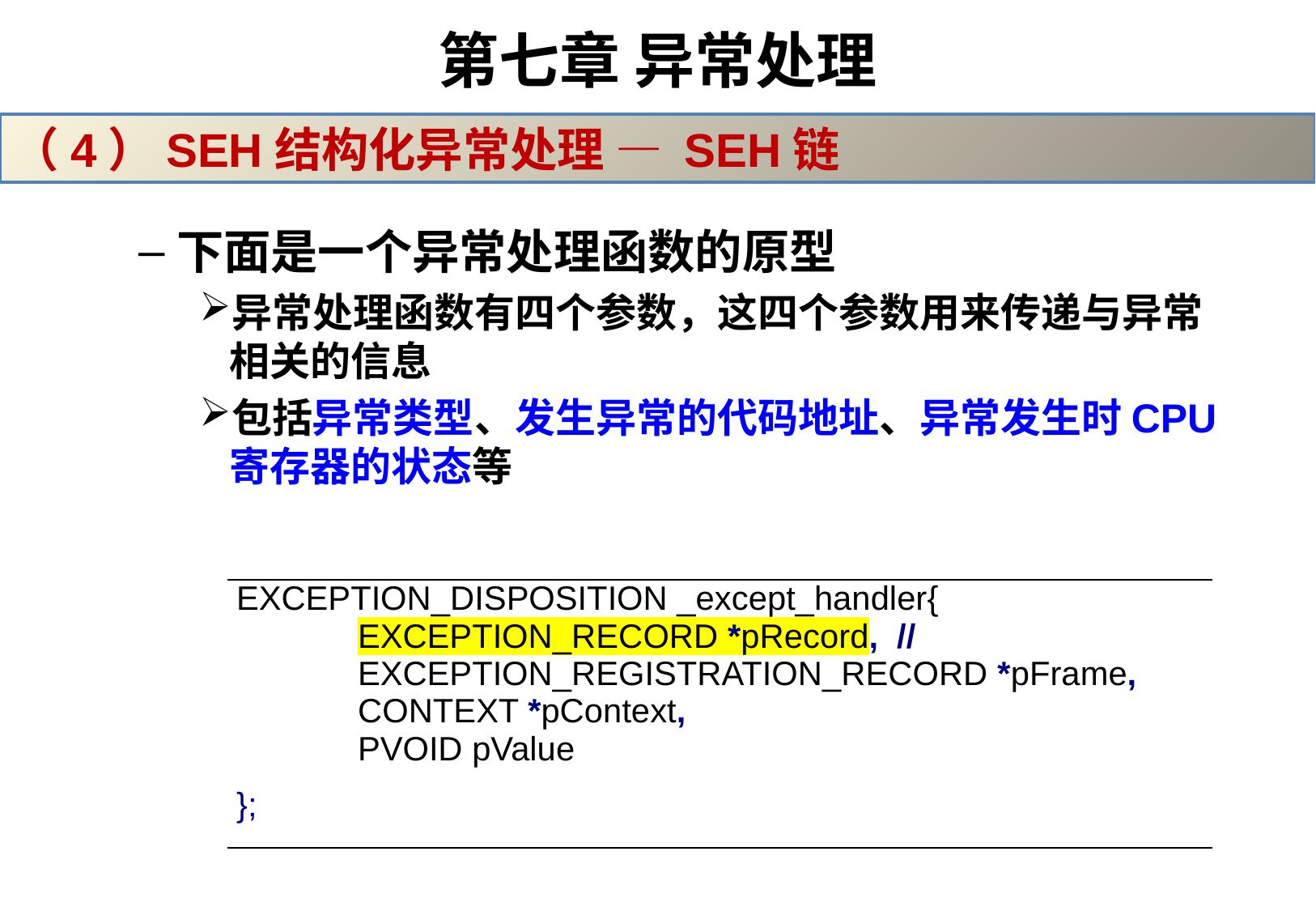

# 第七章 异常处理
（4）SEH结构化异常处理 — SEH链
下面是一个异常处理函数的原型
异常处理函数有四个参数，这四个参数用来传递与异常相关的信息
包括异常类型、发生异常的代码地址、异常发生时CPU寄存器的状态等
| EXCEPTION\_DISPOSITION \_except\_handler{ EXCEPTION\_RECORD \*pRecord, // EXCEPTION\_REGISTRATION\_RECORD \*pFrame, CONTEXT \*pContext, PVOID pValue }; |
| --- |